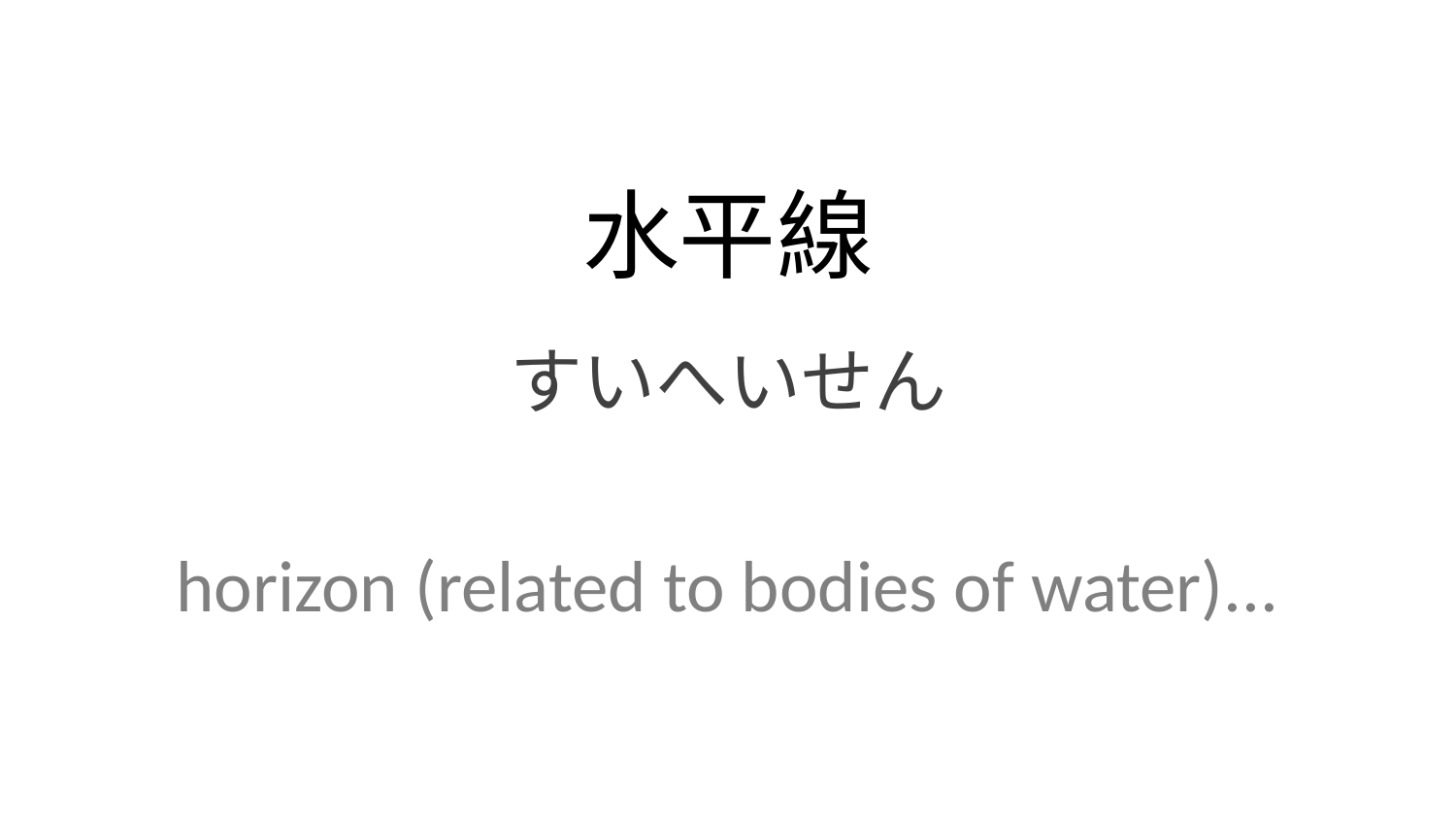

水平線

すいへいせん
horizon (related to bodies of water)...